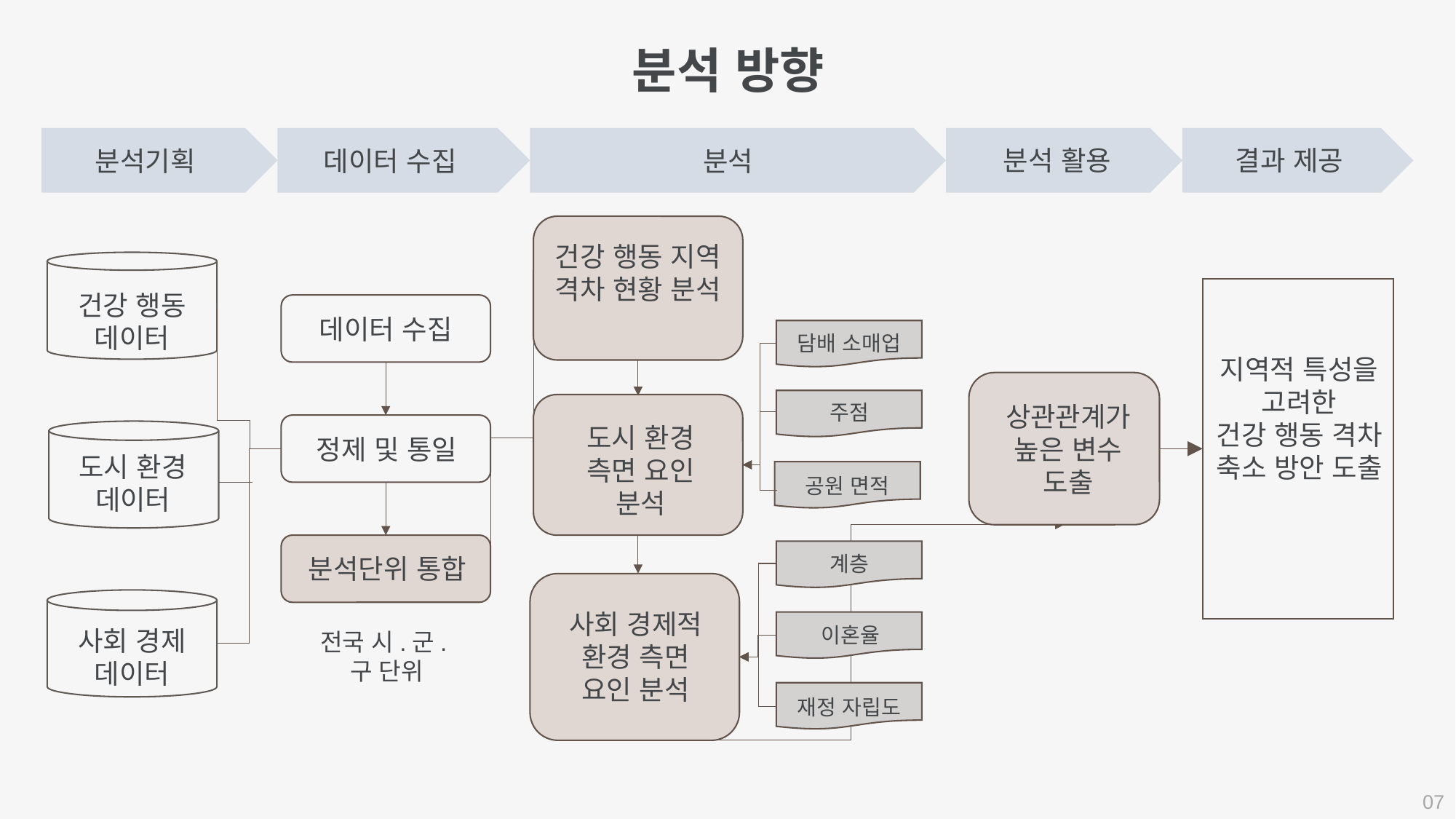

분석 방향

분석 활용
결과 제공
분석기획
데이터 수집
분석

건강 행동 지역 격차 현황 분석

건강 행동 데이터

데이터 수집

담배 소매업
지역적 특성을 고려한
건강 행동 격차 축소 방안 도출

주점

상관관계가 높은 변수 도출

도시 환경 측면 요인 분석

정제 및 통일
도시 환경 데이터

공원 면적

계층
분석단위 통합

사회 경제적 환경 측면 요인 분석

이혼율
사회 경제 데이터
전국 시.군.구 단위

재정 자립도
07